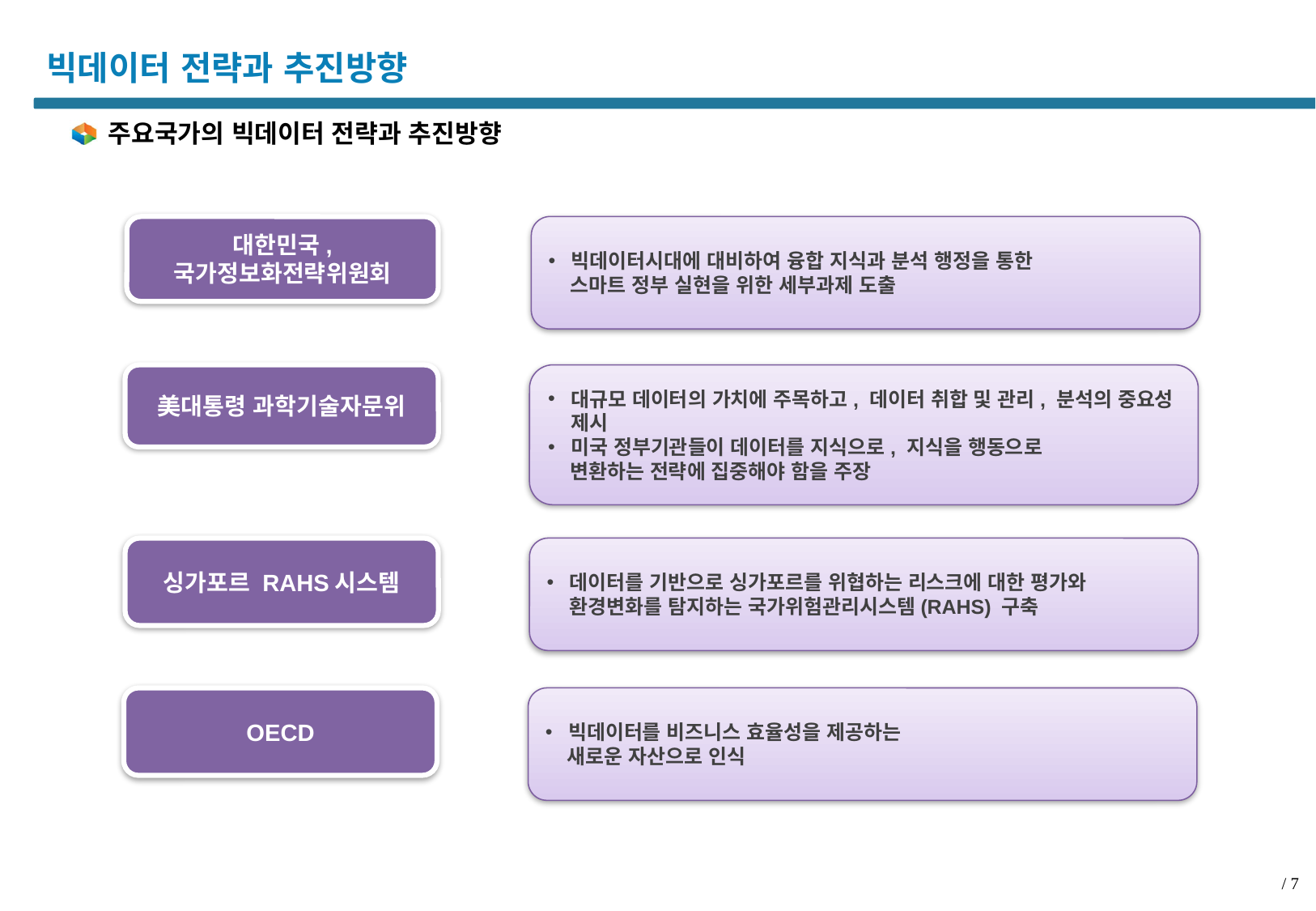

# 빅데이터 전략과 추진방향
주요국가의 빅데이터 전략과 추진방향
대한민국,
국가정보화전략위원회
빅데이터시대에 대비하여 융합 지식과 분석 행정을 통한
   스마트 정부 실현을 위한 세부과제 도출
美대통령 과학기술자문위
대규모 데이터의 가치에 주목하고, 데이터 취합 및 관리, 분석의 중요성 제시
미국 정부기관들이 데이터를 지식으로, 지식을 행동으로
   변환하는 전략에 집중해야 함을 주장
싱가포르 RAHS시스템
데이터를 기반으로 싱가포르를 위협하는 리스크에 대한 평가와 환경변화를 탐지하는 국가위험관리시스템(RAHS) 구축
OECD
빅데이터를 비즈니스 효율성을 제공하는
   새로운 자산으로 인식
/ 7